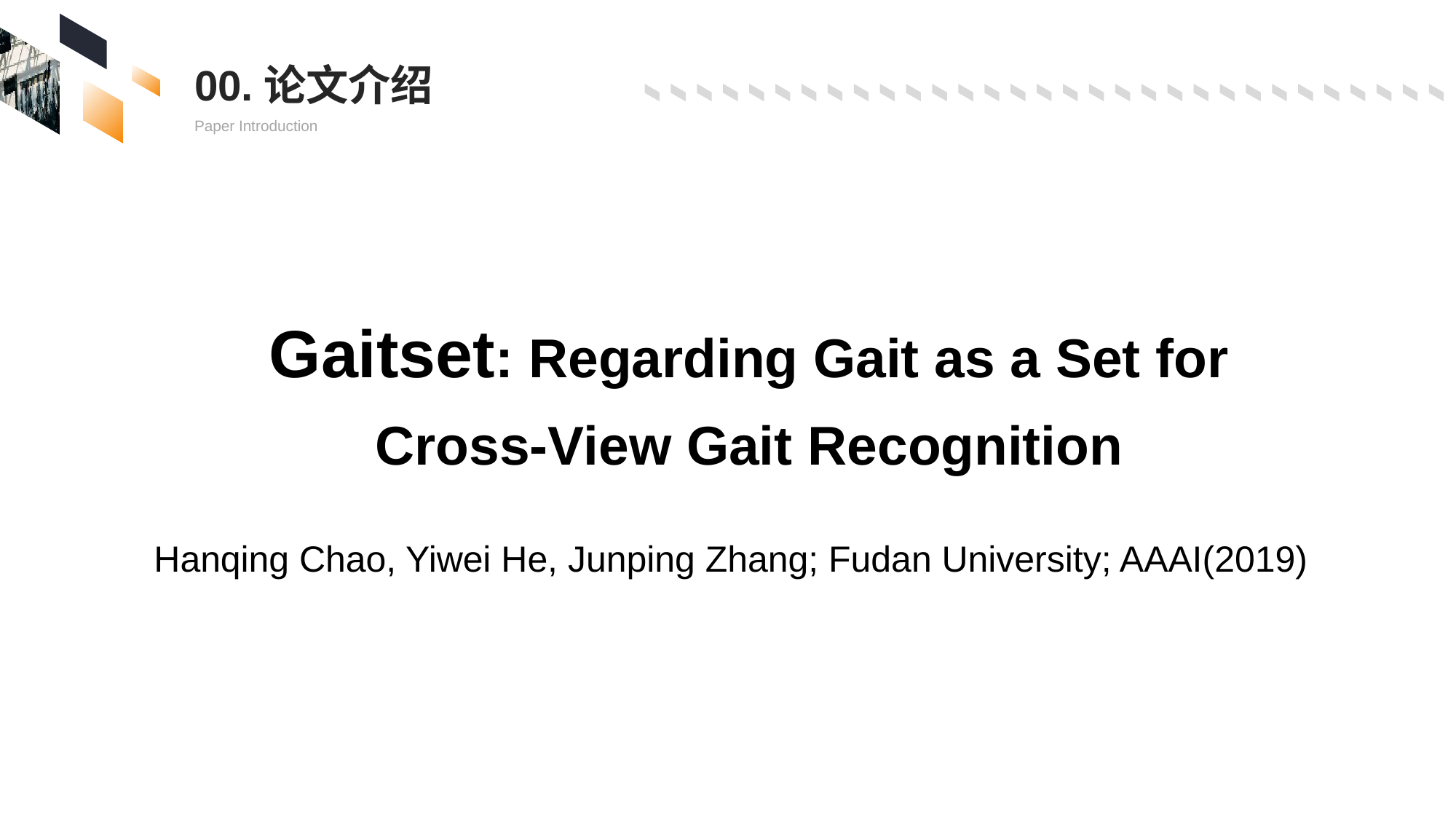

00.论文介绍
Paper Introduction

Gaitset: Regarding Gait as a Set for Cross-View Gait Recognition
Hanqing Chao, Yiwei He, Junping Zhang; Fudan University; AAAI(2019)